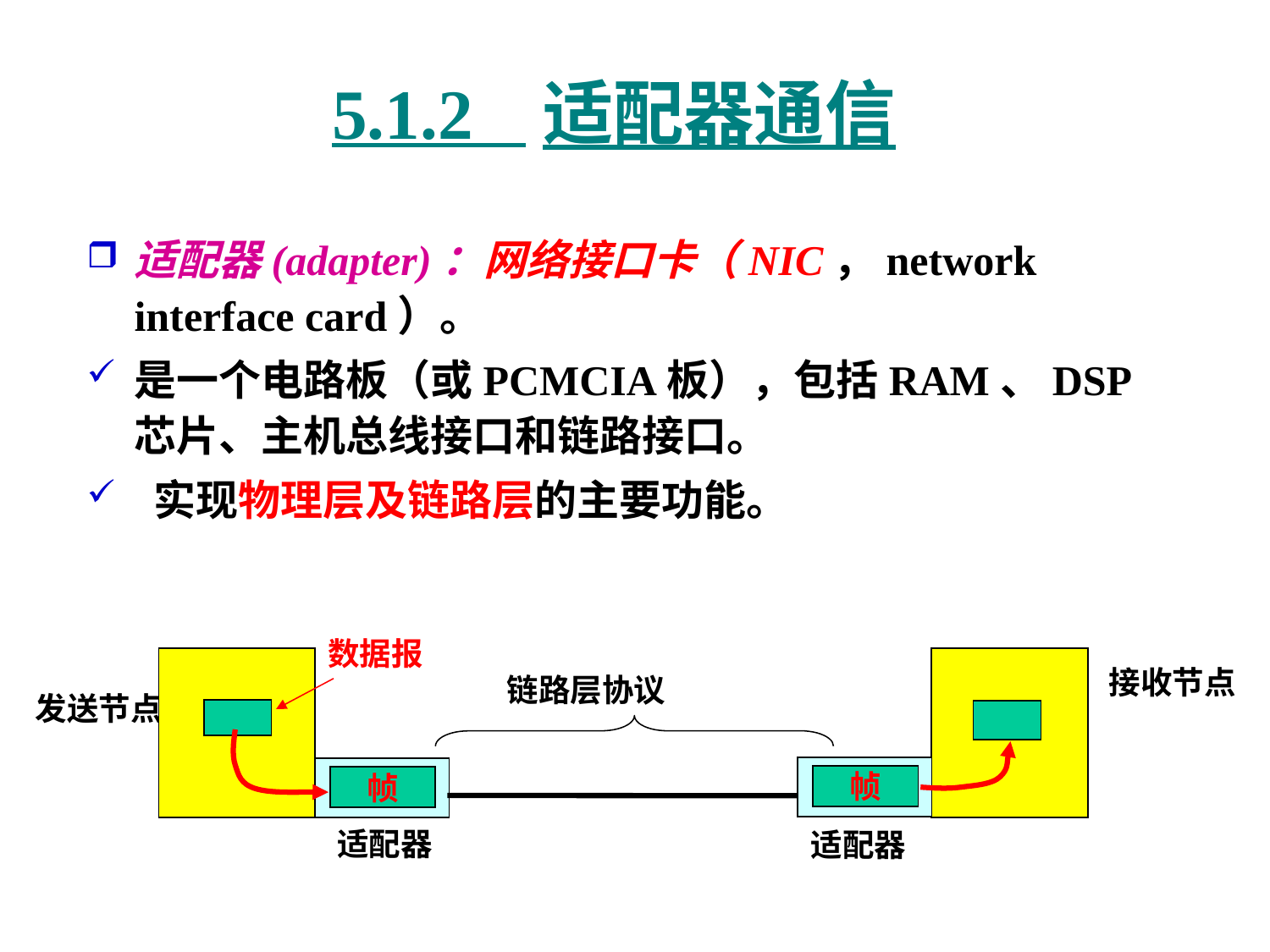

# 5.1.2   适配器通信
适配器(adapter)：网络接口卡（NIC，network interface card）。
是一个电路板（或PCMCIA板），包括RAM、DSP芯片、主机总线接口和链路接口。
 实现物理层及链路层的主要功能。

数据报

接收节点
链路层协议

发送节点

帧

帧

适配器
适配器
16